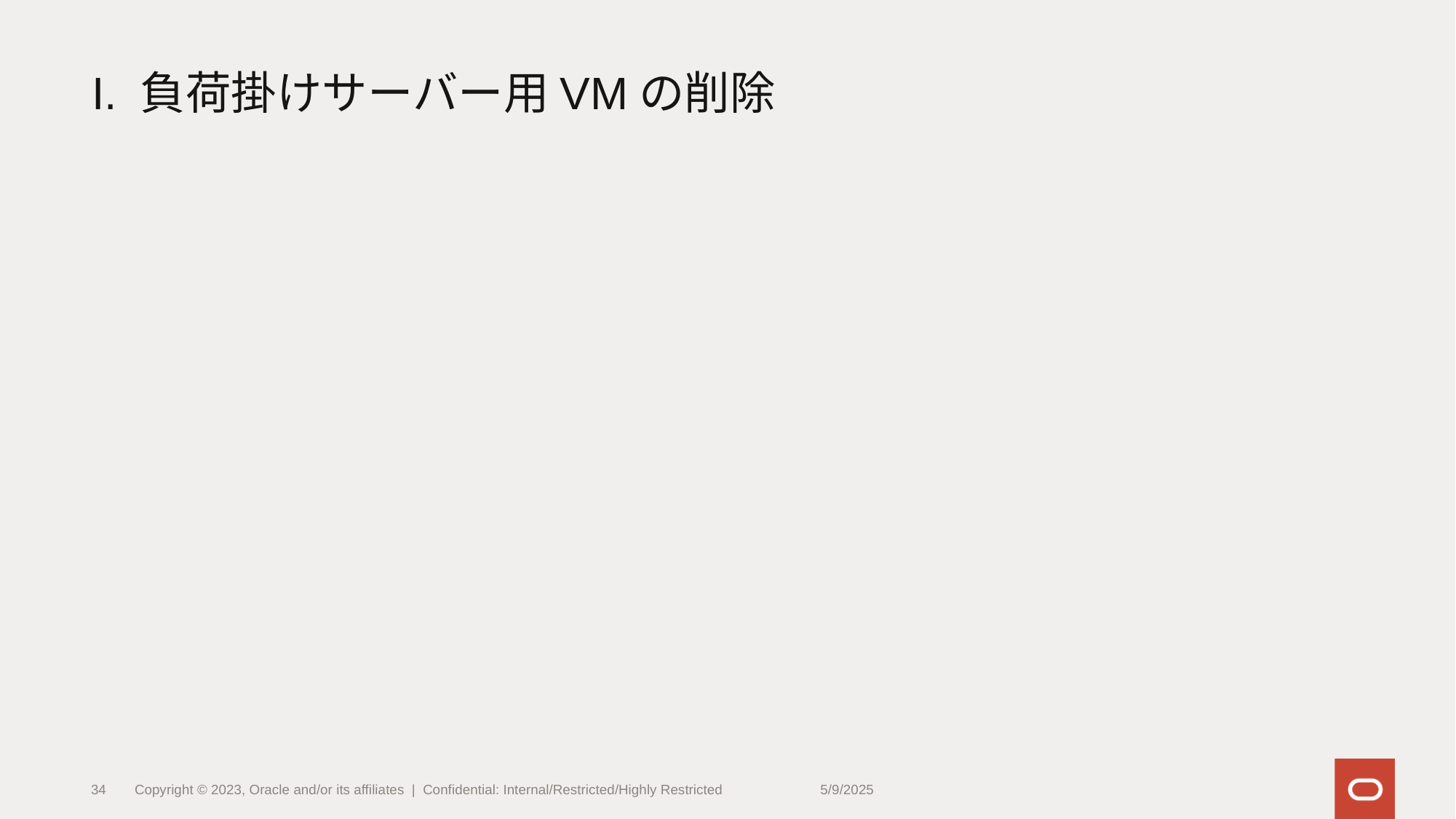

# I. 負荷掛けサーバー用VMの削除

34
Copyright © 2023, Oracle and/or its affiliates  |  Confidential: Internal/Restricted/Highly Restricted
5/9/2025